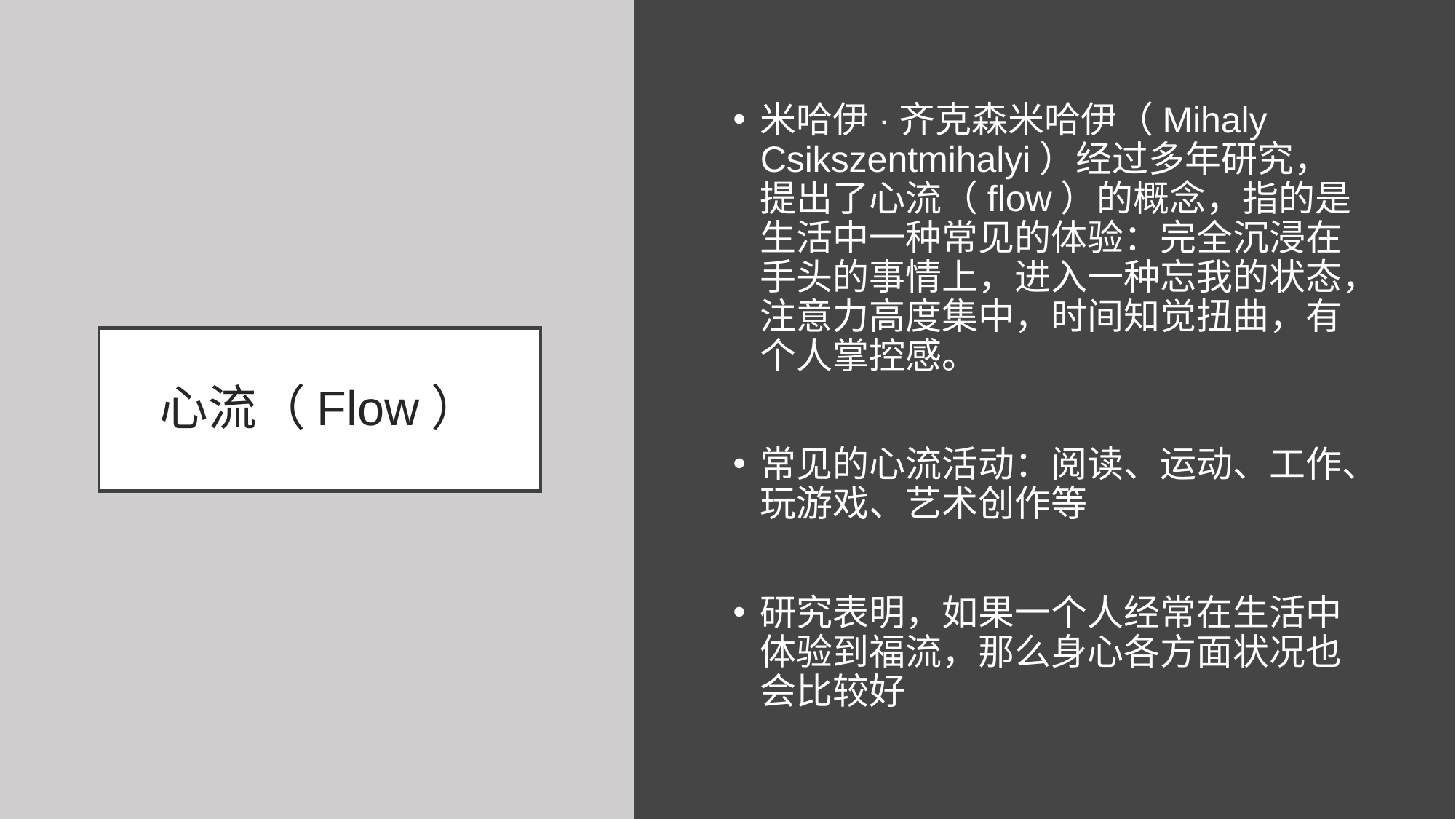

米哈伊·齐克森米哈伊（Mihaly Csikszentmihalyi）经过多年研究，提出了心流（flow）的概念，指的是生活中一种常见的体验：完全沉浸在手头的事情上，进入一种忘我的状态，注意力高度集中，时间知觉扭曲，有个人掌控感。

常见的心流活动：阅读、运动、工作、玩游戏、艺术创作等

研究表明，如果一个人经常在生活中体验到福流，那么身心各方面状况也会比较好

# 心流（Flow）